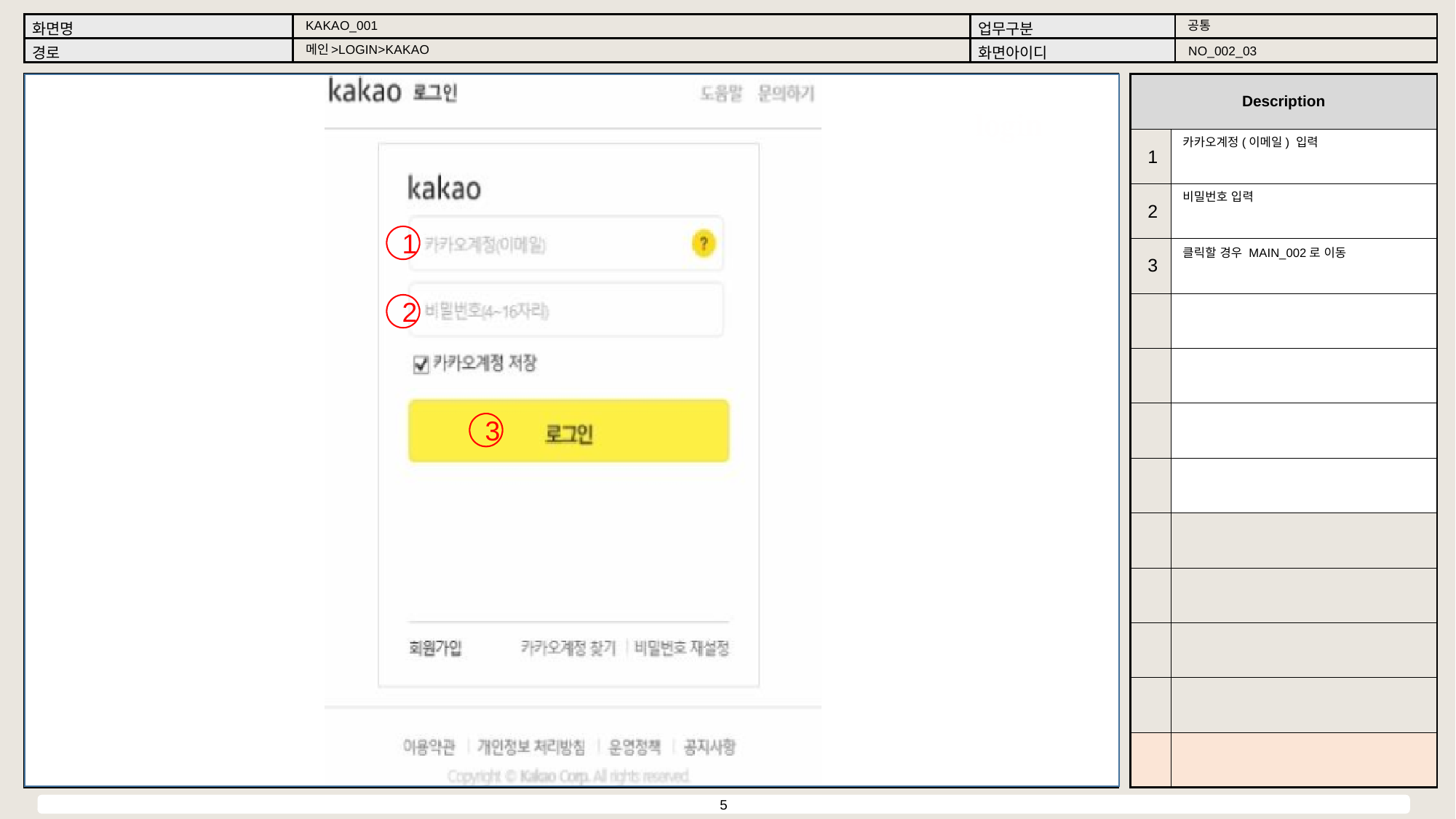

공통
KAKAO_001
메인>LOGIN>KAKAO
NO_002_03

카카오계정(이메일) 입력
1
비밀번호 입력
2
1
클릭할 경우 MAIN_002로 이동
3
2
3